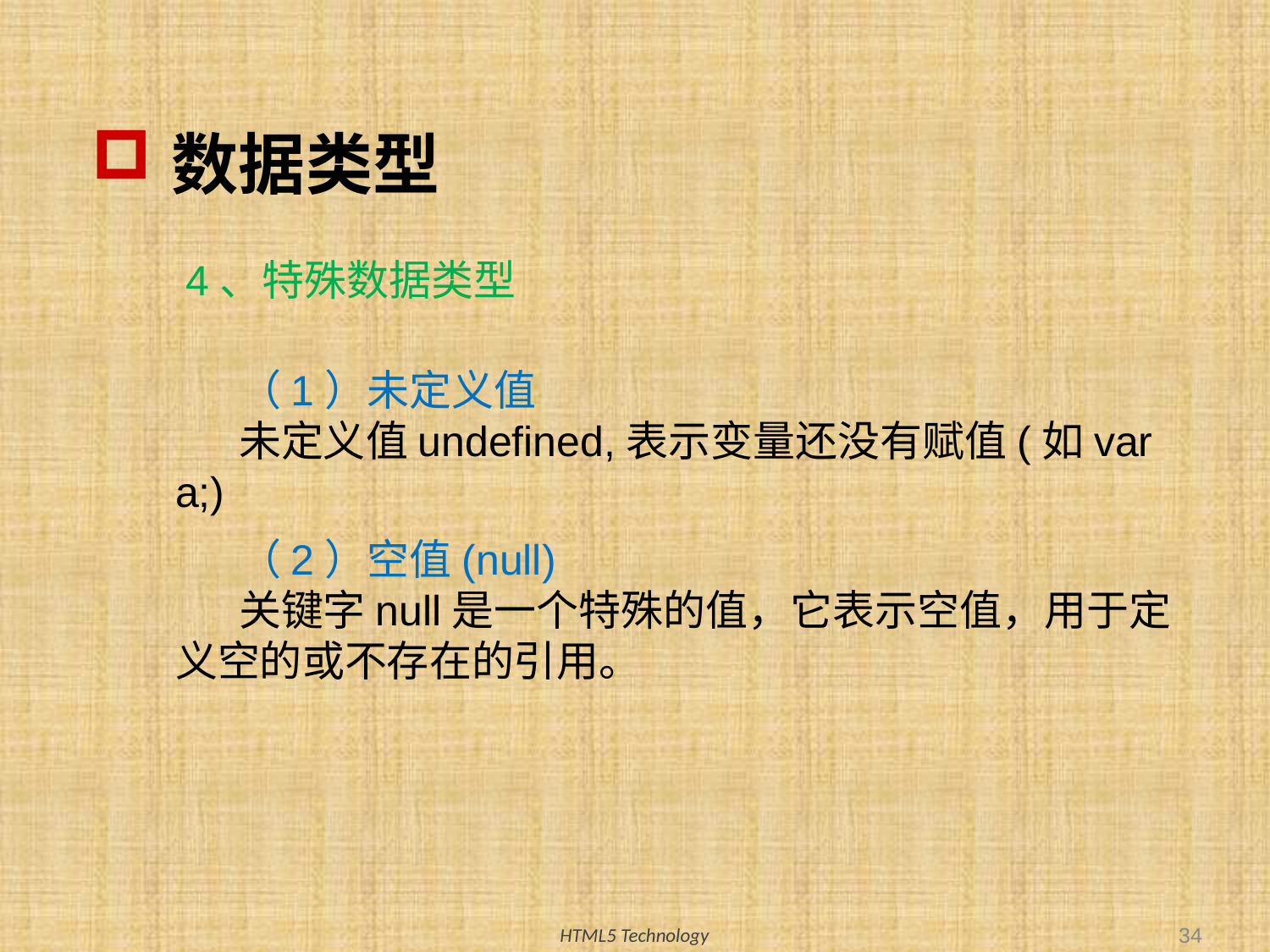

# 数据类型
4、特殊数据类型
（1）未定义值
未定义值undefined,表示变量还没有赋值(如var a;)
（2）空值(null)
关键字null是一个特殊的值，它表示空值，用于定义空的或不存在的引用。
34
HTML5 Technology